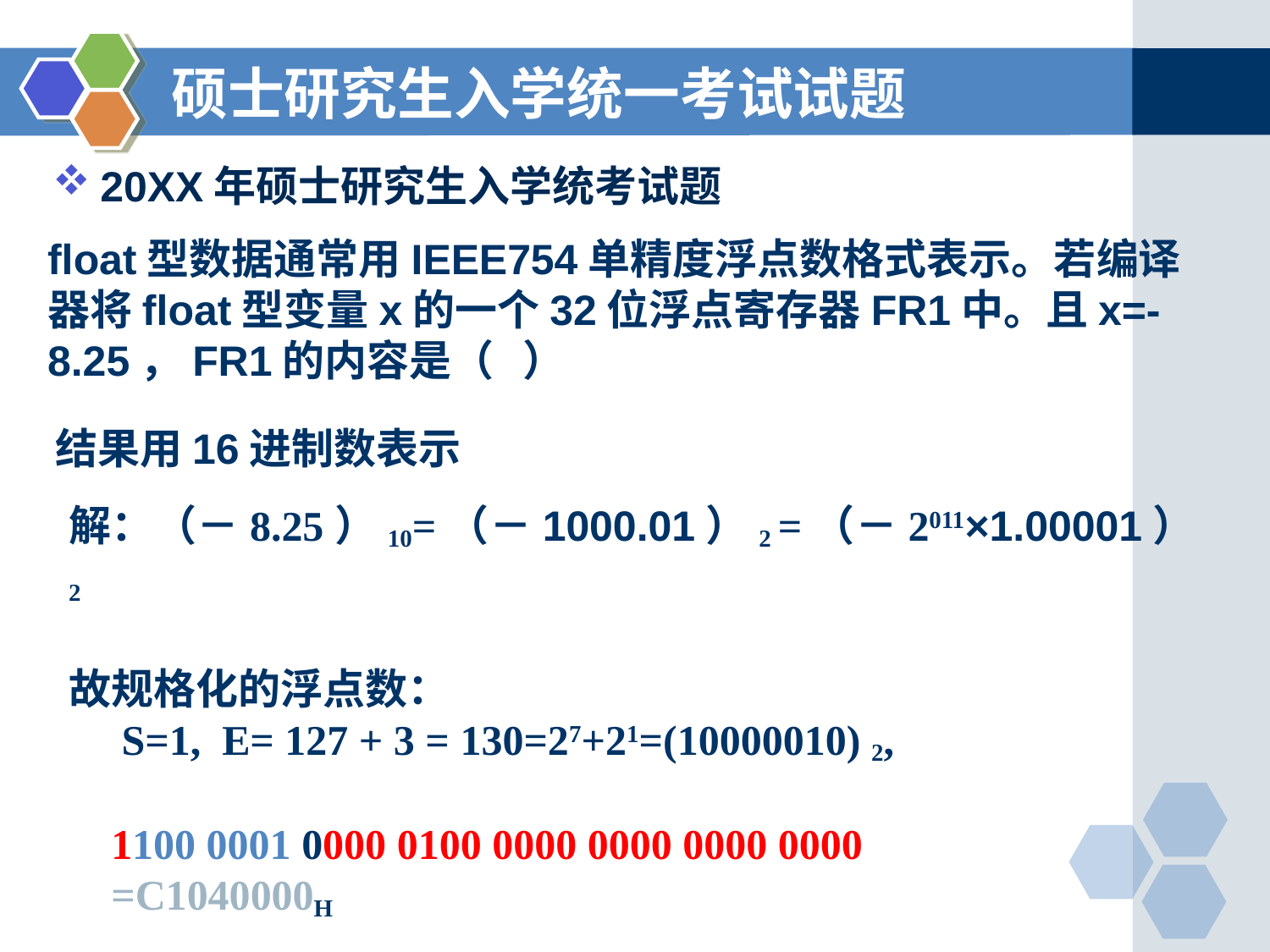

# 硕士研究生入学统一考试试题
20XX年硕士研究生入学统考试题

float型数据通常用IEEE754单精度浮点数格式表示。若编译器将float型变量x的一个32位浮点寄存器FR1中。且x=-8.25，FR1的内容是（   ）
结果用16进制数表示
解：（－8.25）10=（－1000.01）2 =（－2011×1.00001）2
故规格化的浮点数：
     S=1,  E= 127 + 3 = 130=27+21=(10000010) 2,

    1100 0001 0000 0100 0000 0000 0000 0000
    =C1040000H